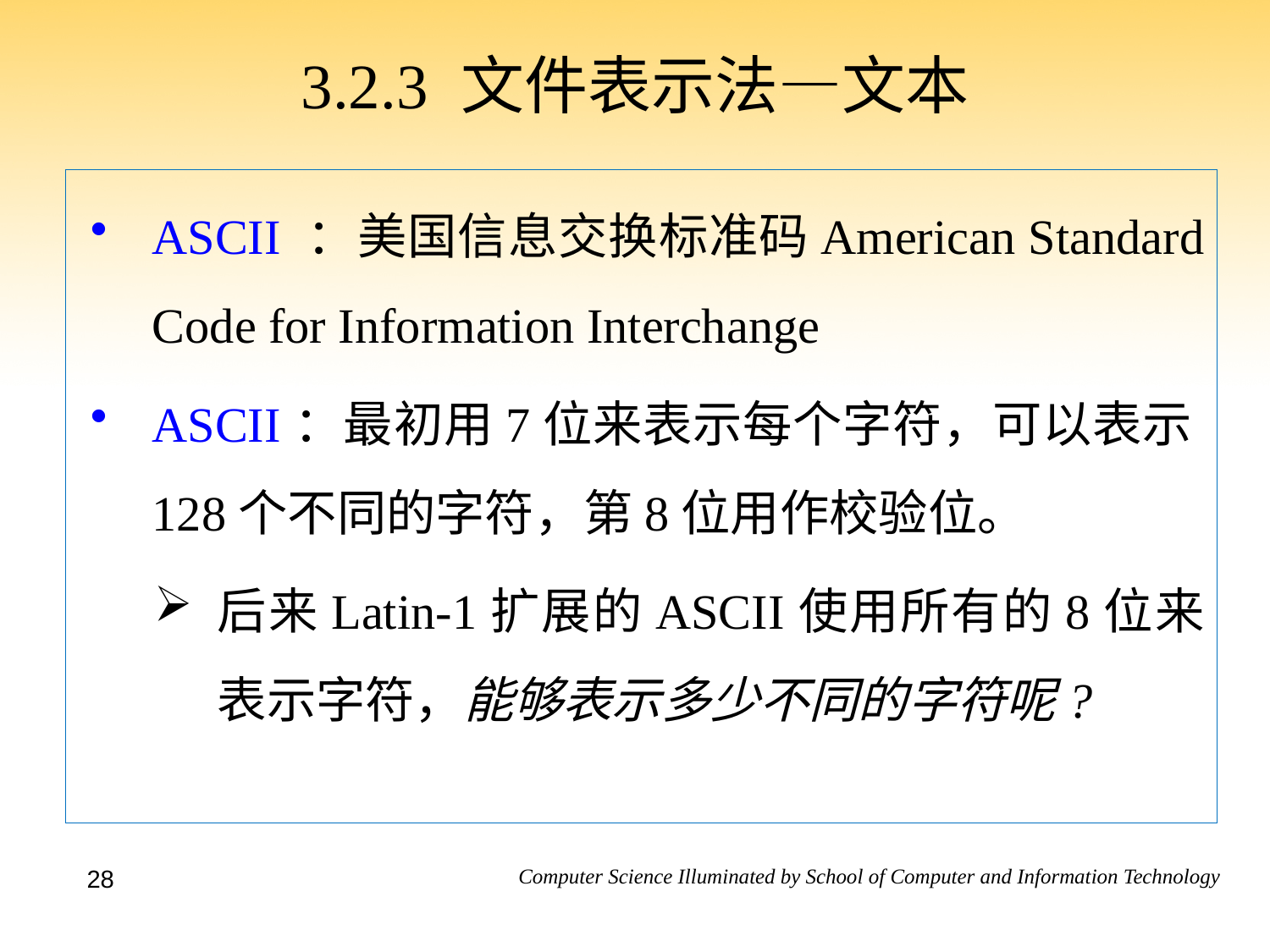

3.2.3 文件表示法—文本
ASCII ：美国信息交换标准码American Standard Code for Information Interchange
ASCII：最初用7位来表示每个字符，可以表示128个不同的字符，第8位用作校验位。
后来Latin-1扩展的ASCII使用所有的8位来表示字符，能够表示多少不同的字符呢?
28